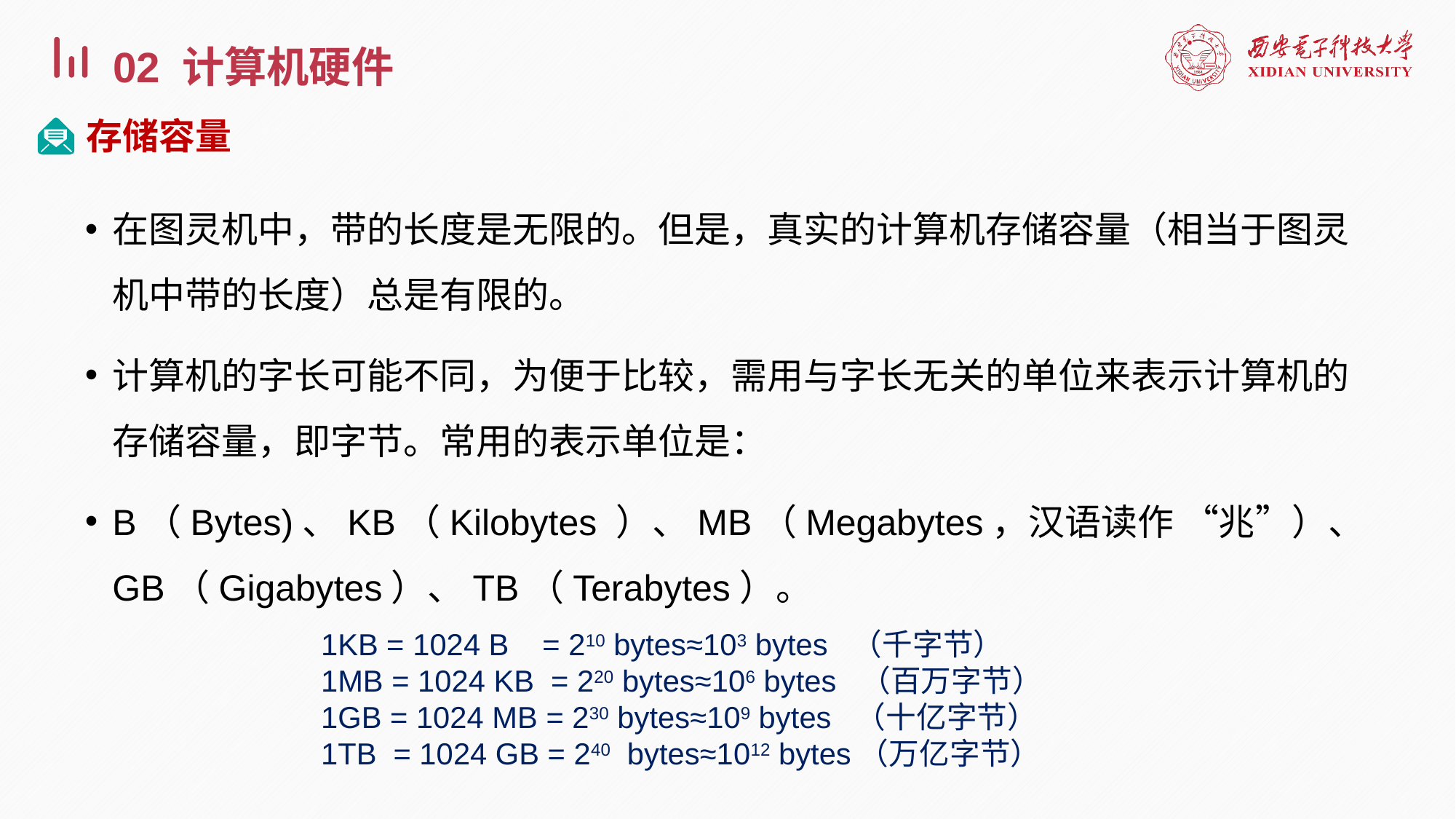

02 计算机硬件
存储容量

在图灵机中，带的长度是无限的。但是，真实的计算机存储容量（相当于图灵机中带的长度）总是有限的。
计算机的字长可能不同，为便于比较，需用与字长无关的单位来表示计算机的存储容量，即字节。常用的表示单位是：
B（Bytes)、KB（Kilobytes ）、MB（Megabytes，汉语读作 “兆”）、GB（Gigabytes）、TB（Terabytes）。
1KB = 1024 B    = 210 bytes≈103 bytes  （千字节）
1MB = 1024 KB  = 220 bytes≈106 bytes  （百万字节）
1GB = 1024 MB = 230 bytes≈109 bytes  （十亿字节）
1TB  = 1024 GB = 240  bytes≈1012 bytes（万亿字节）